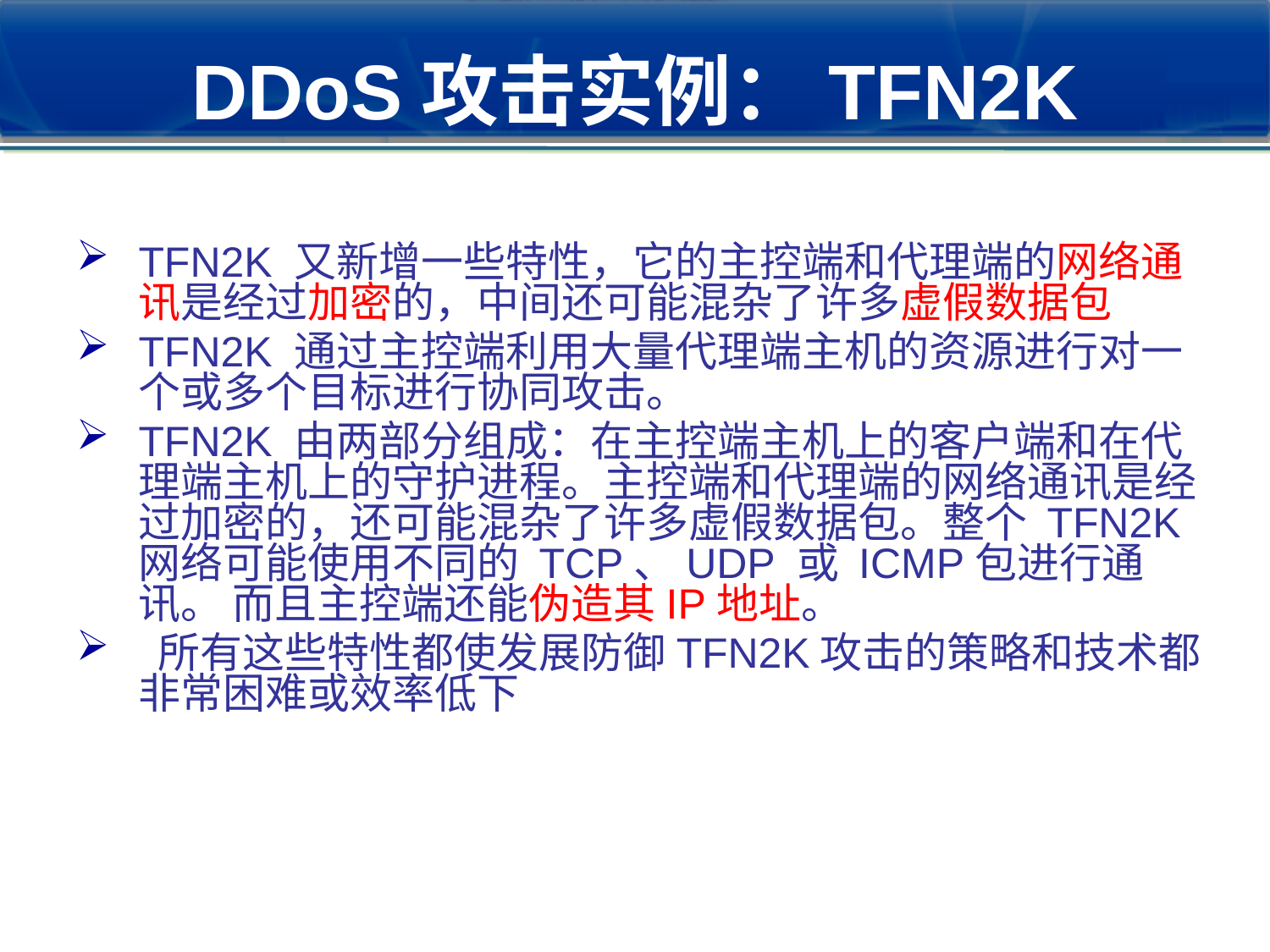

# DDoS攻击实例：TFN2K
TFN2K 又新增一些特性，它的主控端和代理端的网络通讯是经过加密的，中间还可能混杂了许多虚假数据包
TFN2K 通过主控端利用大量代理端主机的资源进行对一个或多个目标进行协同攻击。
TFN2K 由两部分组成：在主控端主机上的客户端和在代理端主机上的守护进程。主控端和代理端的网络通讯是经过加密的，还可能混杂了许多虚假数据包。整个 TFN2K 网络可能使用不同的 TCP、UDP 或 ICMP包进行通讯。 而且主控端还能伪造其IP地址。
 所有这些特性都使发展防御TFN2K攻击的策略和技术都非常困难或效率低下